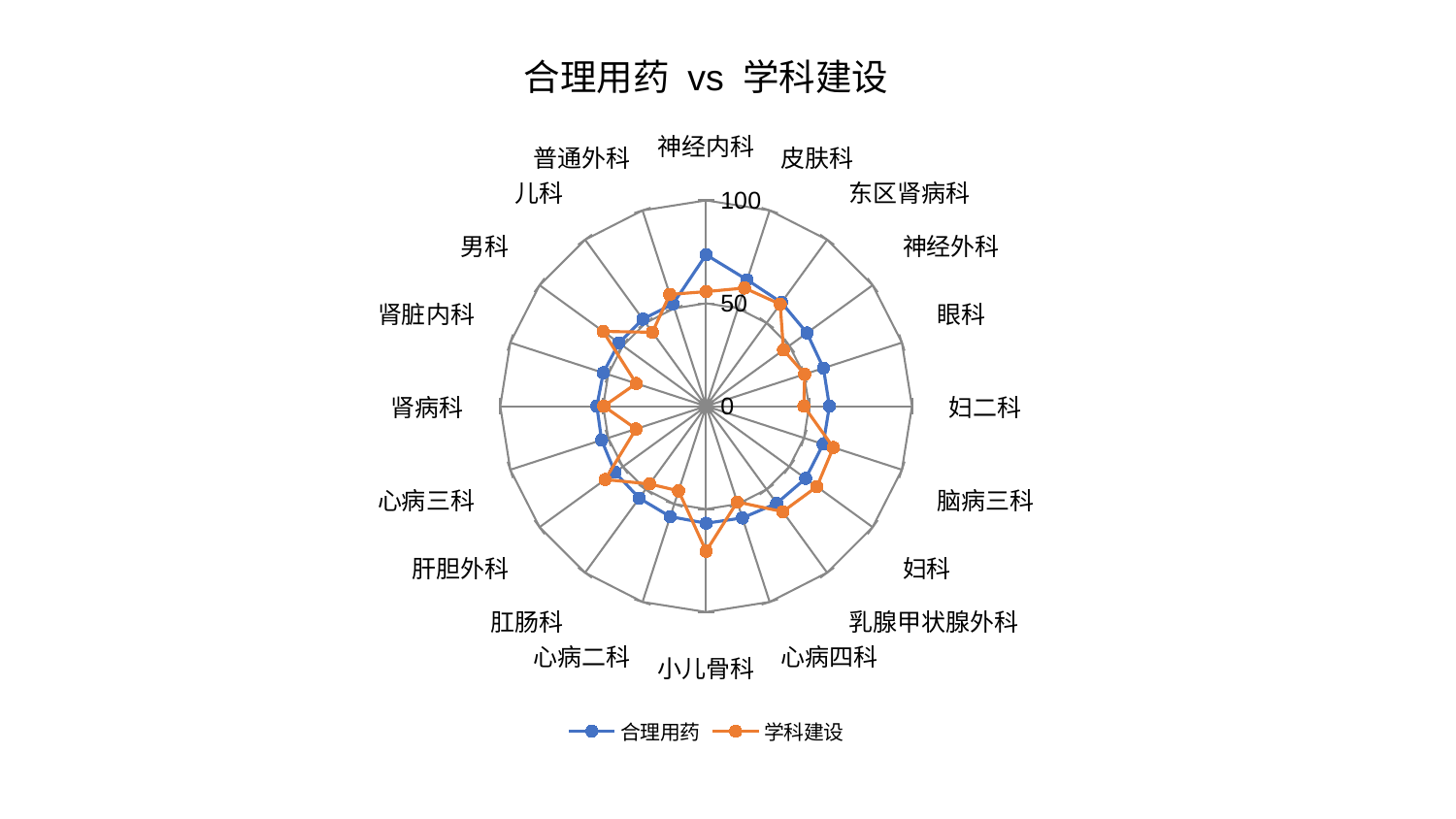

### Chart: 合理用药 vs 学科建设

| Category | 合理用药 | 学科建设 |
|---|---|---|
| 神经内科 | 73.57864192658975 | 55.65180963984078 |
| 皮肤科 | 64.55610207015047 | 60.384690584893086 |
| 东区肾病科 | 62.27651371623764 | 61.24933473461942 |
| 神经外科 | 60.54862018028877 | 46.47275410036903 |
| 眼科 | 59.92844856603648 | 50.358982997513586 |
| 妇二科 | 59.904925472367516 | 47.495322407090036 |
| 脑病三科 | 59.80450789824049 | 64.98582196038161 |
| 妇科 | 59.74755011932353 | 66.53789616386088 |
| 乳腺甲状腺外科 | 58.33867618728992 | 63.35893416570693 |
| 心病四科 | 57.093761165443 | 48.94042488129453 |
| 小儿骨科 | 56.890563495950666 | 70.44694687556813 |
| 心病二科 | 56.42074324970156 | 43.280190118845134 |
| 肛肠科 | 55.251037945153016 | 46.725617992224095 |
| 肝胆外科 | 54.693617830036345 | 60.667131887189974 |
| 心病三科 | 53.37637125869675 | 35.78612260617502 |
| 肾病科 | 53.086795849164304 | 49.71954481461358 |
| 肾脏内科 | 52.53080065001345 | 35.662592001921816 |
| 男科 | 52.33806059453395 | 61.8564746708856 |
| 儿科 | 52.281983429252335 | 44.395686922309636 |
| 普通外科 | 52.206065652857404 | 57.10736597084745 |
50